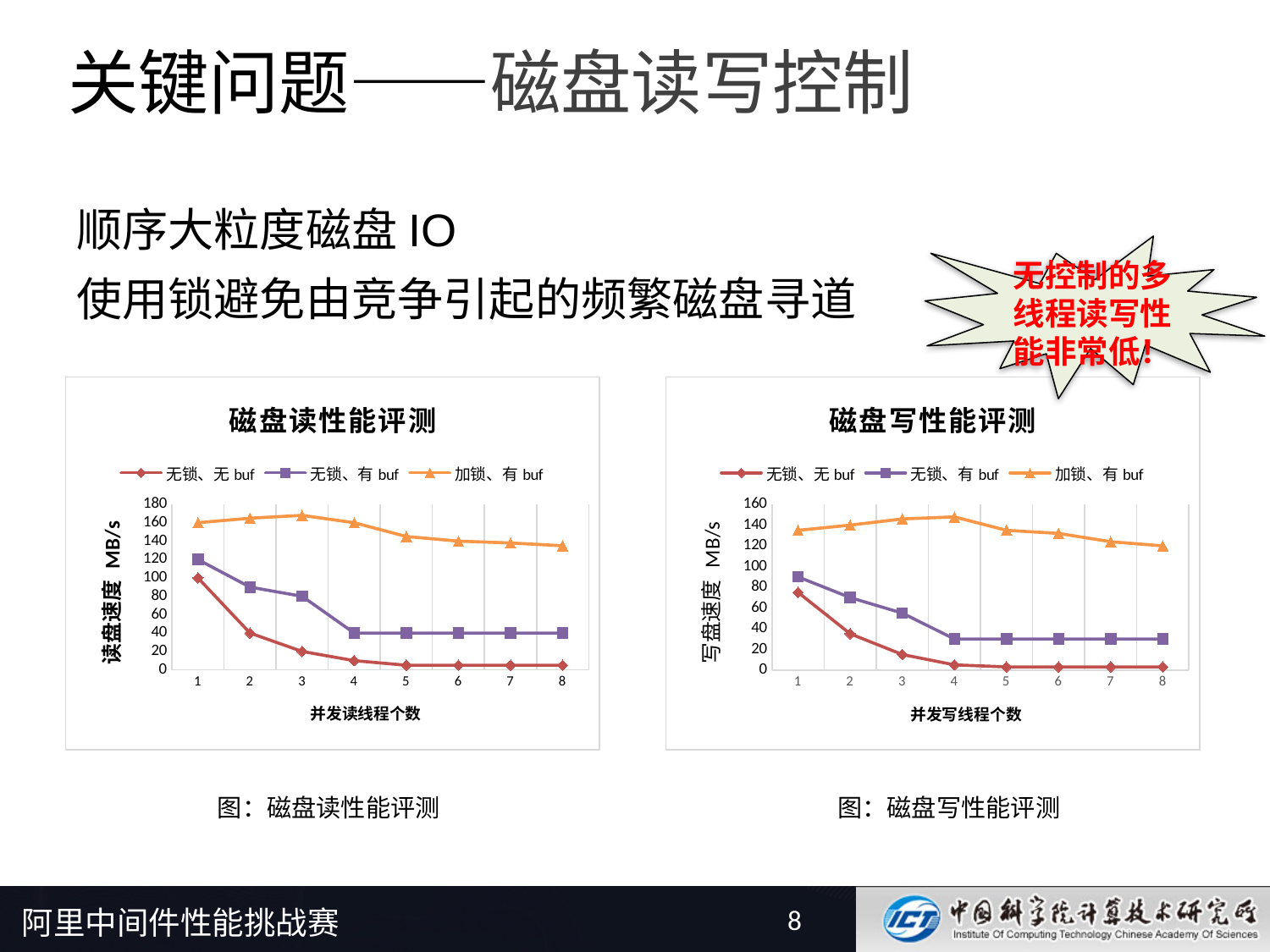

# 关键问题——磁盘读写控制
顺序大粒度磁盘IO
使用锁避免由竞争引起的频繁磁盘寻道

无控制的多线程读写性能非常低！

### Chart: 磁盘读性能评测

| Category | 无锁、无buf | 无锁、有buf | 加锁、有buf |
|---|---|---|---|

### Chart: 磁盘写性能评测

| Category | 无锁、无buf | 无锁、有buf | 加锁、有buf |
|---|---|---|---|
图：磁盘读性能评测
图：磁盘写性能评测